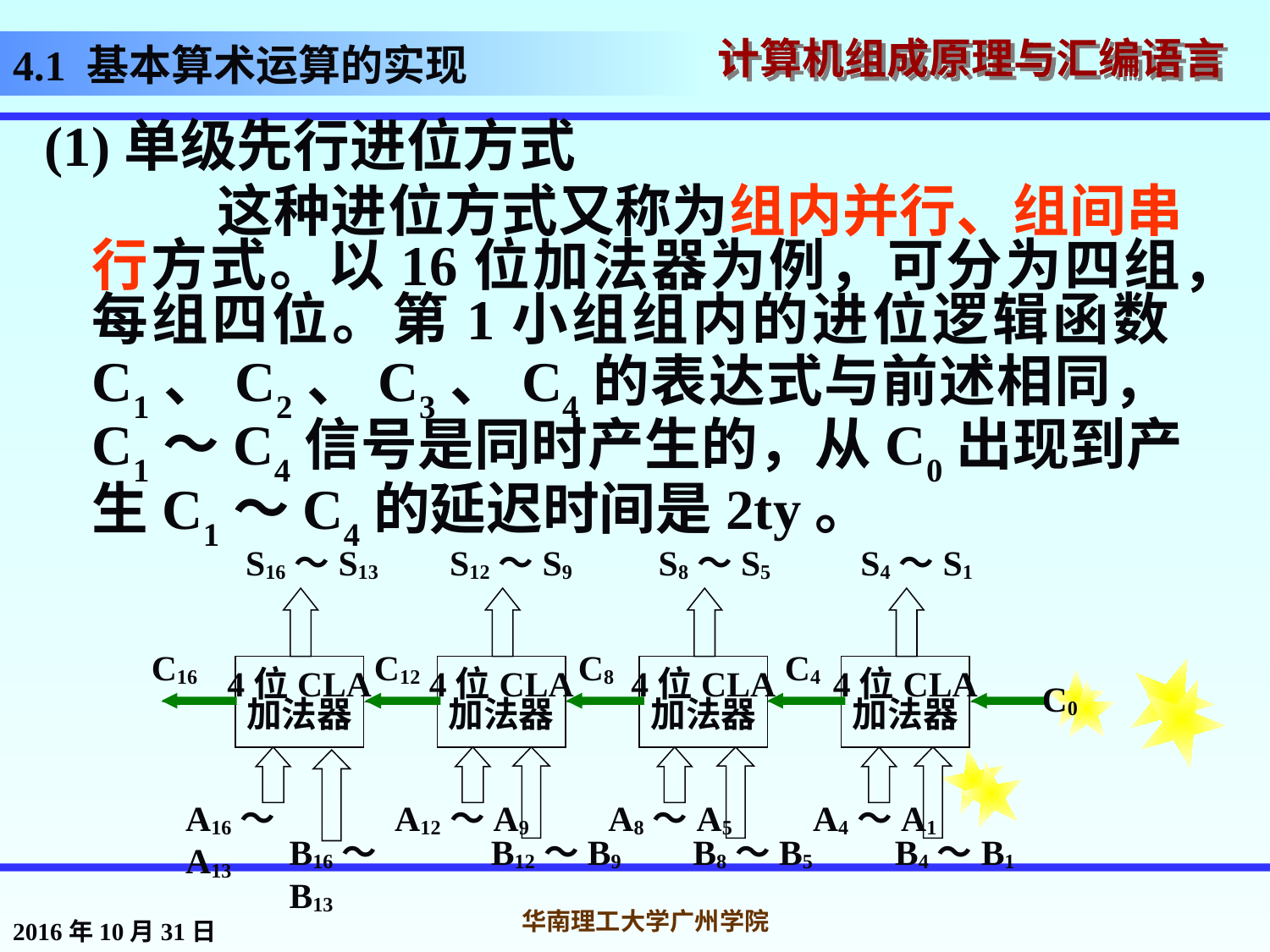

# 4.1 基本算术运算的实现
(1)单级先行进位方式
            这种进位方式又称为组内并行、组间串行方式。以16位加法器为例，可分为四组，每组四位。第1小组组内的进位逻辑函数C1、C2、C3、C4的表达式与前述相同，C1～C4信号是同时产生的，从C0出现到产生C1～C4的延迟时间是2ty。
S16～S13
S12～S9
S8～S5
S4～S1

C16
C12
C8
C4
4位CLA
加法器
4位CLA
加法器
4位CLA
加法器
4位CLA
加法器
C0

A16～A13
A12～A9
A8～A5
A4～A1
B16～B13
B12～B9
B8～B5
B4～B1

2016年10月31日
华南理工大学广州学院